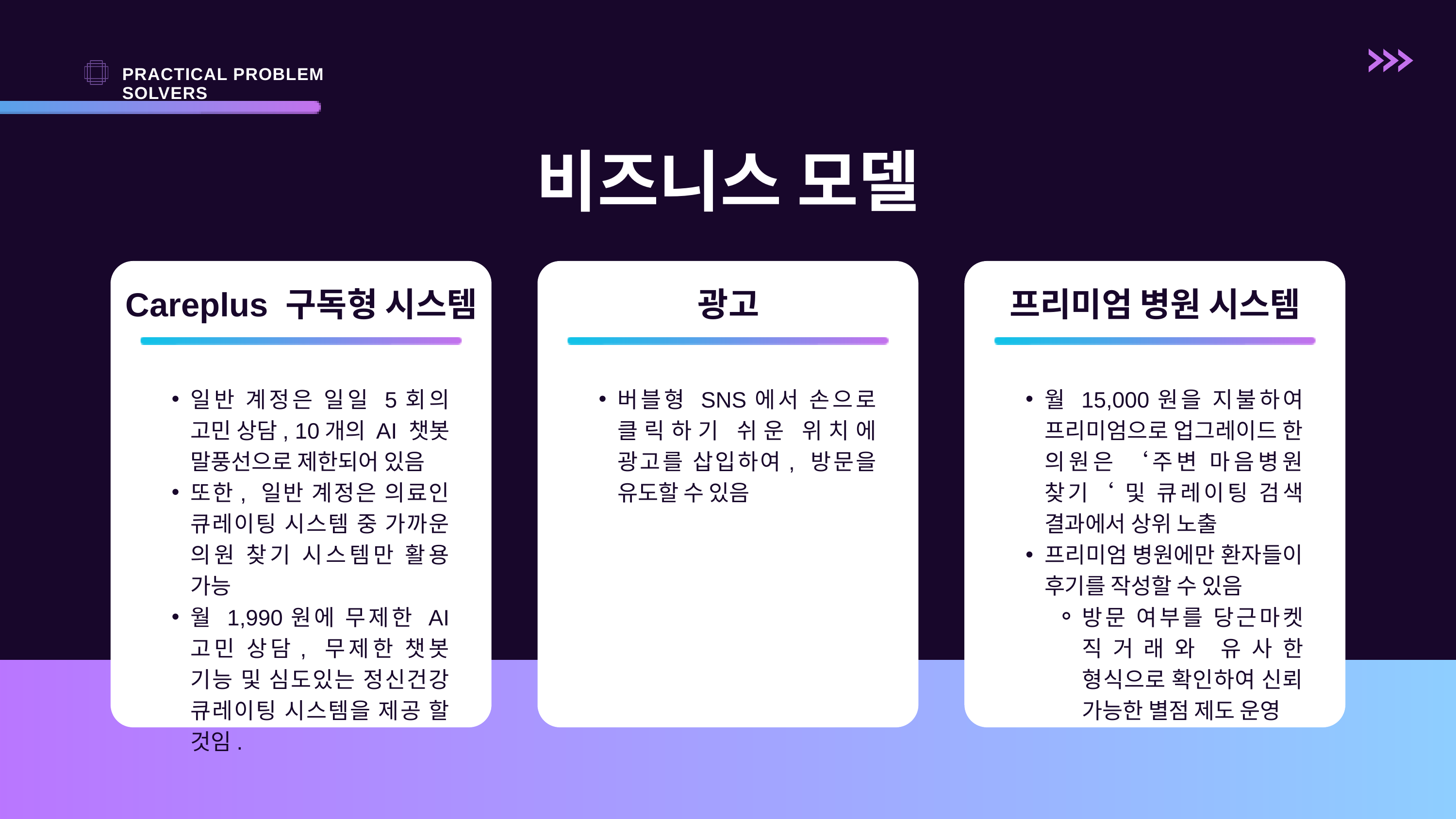

PRACTICAL PROBLEM SOLVERS

비즈니스 모델

Careplus 구독형 시스템
광고
프리미엄 병원 시스템

일반 계정은 일일 5회의 고민 상담, 10개의 AI 챗봇 말풍선으로 제한되어 있음
또한, 일반 계정은 의료인 큐레이팅 시스템 중 가까운 의원 찾기 시스템만 활용 가능
월 1,990원에 무제한 AI 고민 상담, 무제한 챗봇 기능 및 심도있는 정신건강 큐레이팅 시스템을 제공 할 것임.
버블형 SNS에서 손으로 클릭하기 쉬운 위치에 광고를 삽입하여, 방문을 유도할 수 있음
월 15,000원을 지불하여 프리미엄으로 업그레이드 한 의원은 ‘주변 마음병원 찾기‘ 및 큐레이팅 검색 결과에서 상위 노출
프리미엄 병원에만 환자들이 후기를 작성할 수 있음
방문 여부를 당근마켓 직거래와 유사한 형식으로 확인하여 신뢰 가능한 별점 제도 운영